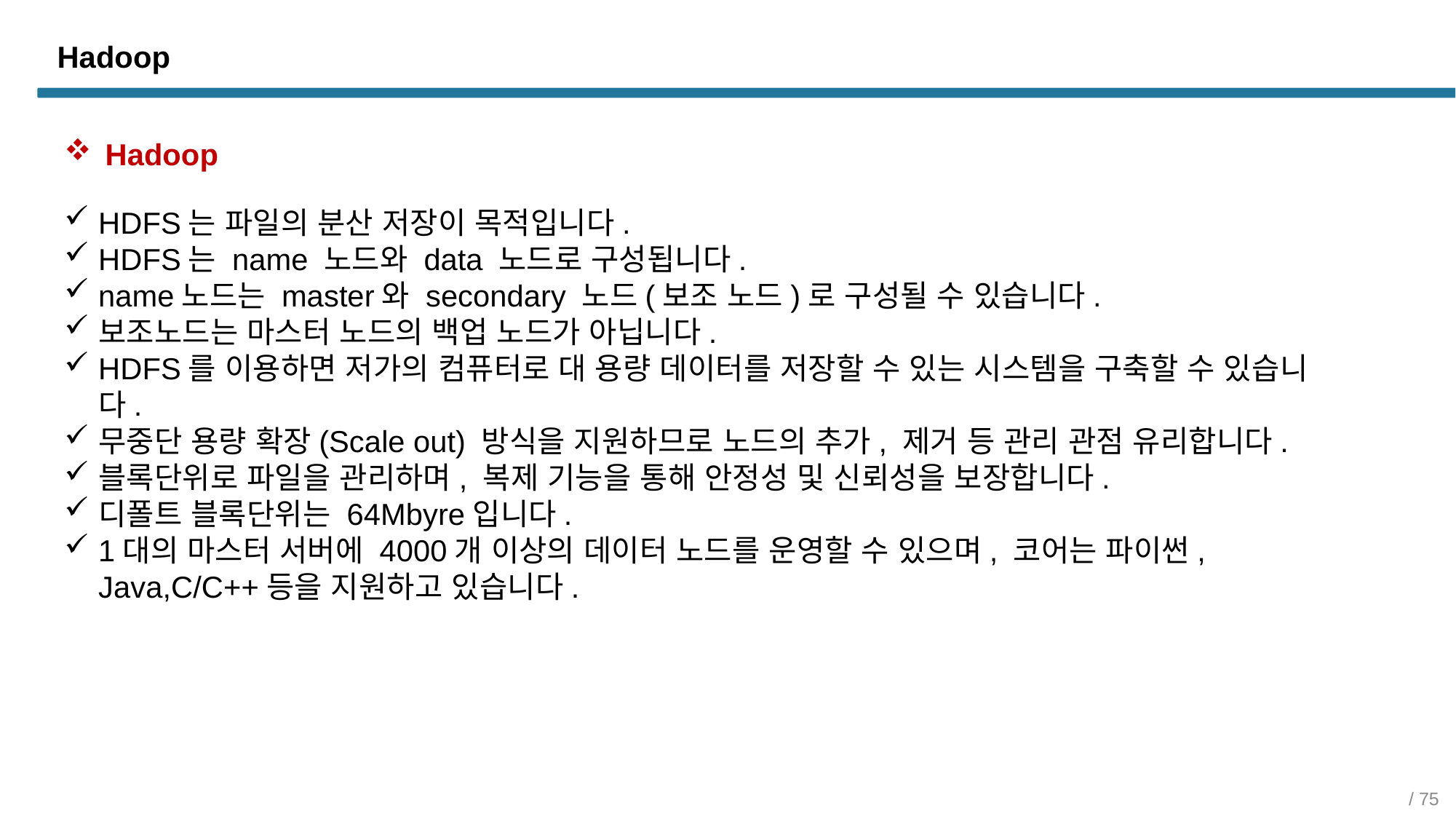

# Hadoop
Hadoop
HDFS는 파일의 분산 저장이 목적입니다.
HDFS는 name 노드와 data 노드로 구성됩니다.
name노드는 master와 secondary 노드(보조 노드)로 구성될 수 있습니다.
보조노드는 마스터 노드의 백업 노드가 아닙니다.
HDFS를 이용하면 저가의 컴퓨터로 대 용량 데이터를 저장할 수 있는 시스템을 구축할 수 있습니다.
무중단 용량 확장(Scale out) 방식을 지원하므로 노드의 추가, 제거 등 관리 관점 유리합니다.
블록단위로 파일을 관리하며, 복제 기능을 통해 안정성 및 신뢰성을 보장합니다.
디폴트 블록단위는 64Mbyre입니다.
1대의 마스터 서버에 4000개 이상의 데이터 노드를 운영할 수 있으며, 코어는 파이썬, Java,C/C++등을 지원하고 있습니다.
/ 75